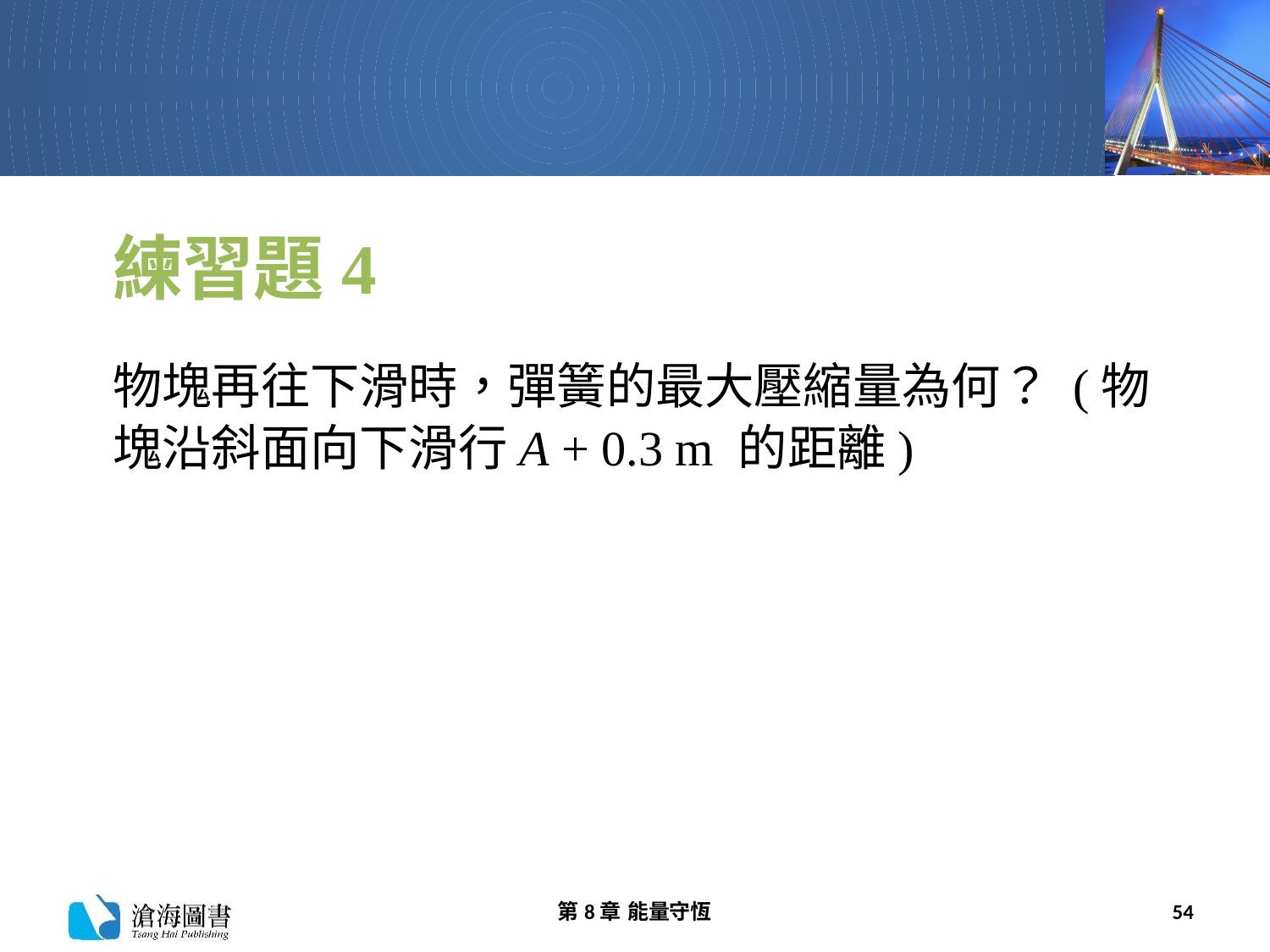

# 練習題4
物塊再往下滑時，彈簧的最大壓縮量為何？ (物塊沿斜面向下滑行A + 0.3 m 的距離)

第8章 能量守恆
54